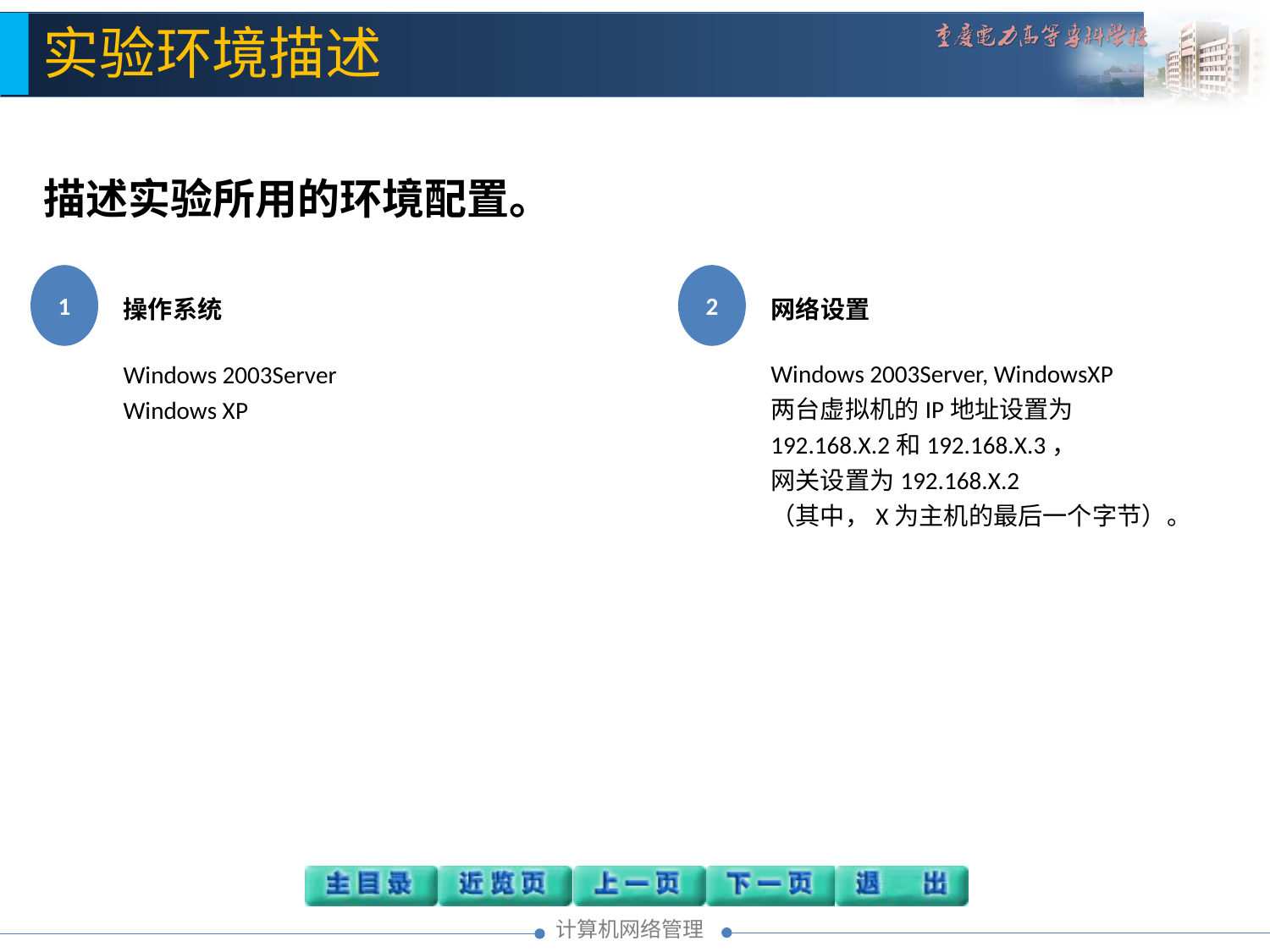

实验环境描述
描述实验所用的环境配置。
1
操作系统
Windows 2003Server
Windows XP

2
网络设置

Windows 2003Server, WindowsXP
两台虚拟机的IP地址设置为192.168.X.2和192.168.X.3，
网关设置为192.168.X.2
（其中，X为主机的最后一个字节）。